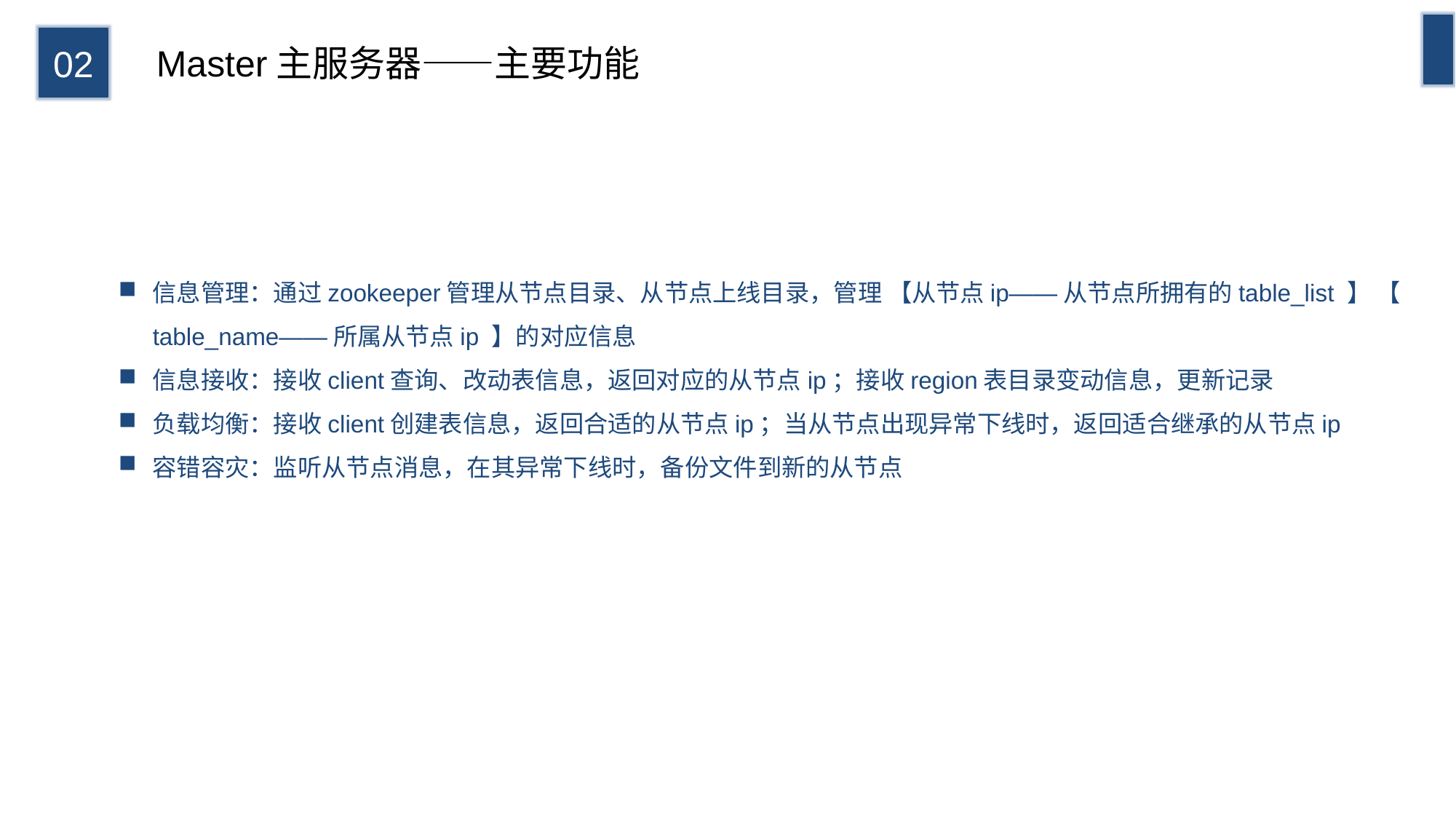

02
Master主服务器——主要功能

信息管理：通过zookeeper管理从节点目录、从节点上线目录，管理 【从节点ip——从节点所拥有的table_list 】 【 table_name——所属从节点ip 】的对应信息
信息接收：接收client查询、改动表信息，返回对应的从节点ip；接收region表目录变动信息，更新记录
负载均衡：接收client创建表信息，返回合适的从节点ip；当从节点出现异常下线时，返回适合继承的从节点ip
容错容灾：监听从节点消息，在其异常下线时，备份文件到新的从节点